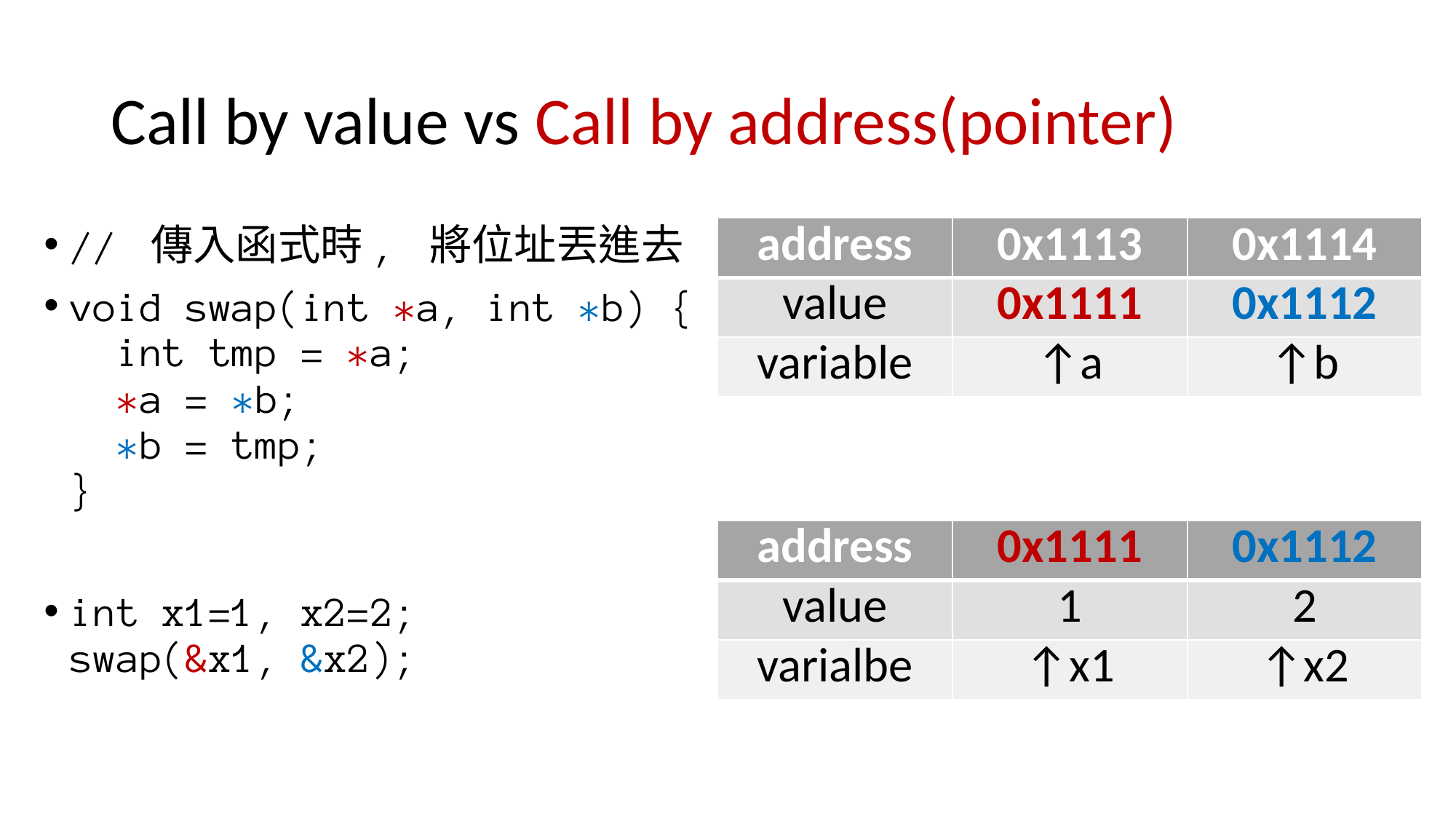

# Call by value vs Call by address(pointer)
// 傳入函式時, 將位址丟進去
void swap(int *a, int *b) {
  int tmp = *a;
  *a = *b;
  *b = tmp;
}

int x1=1, x2=2;
swap(&x1, &x2);
| address | 0x1113 | 0x1114 |
| --- | --- | --- |
| value | 0x1111 | 0x1112 |
| variable | ↑a | ↑b |
| address | 0x1111 | 0x1112 |
| --- | --- | --- |
| value | 1 | 2 |
| varialbe | ↑x1 | ↑x2 |